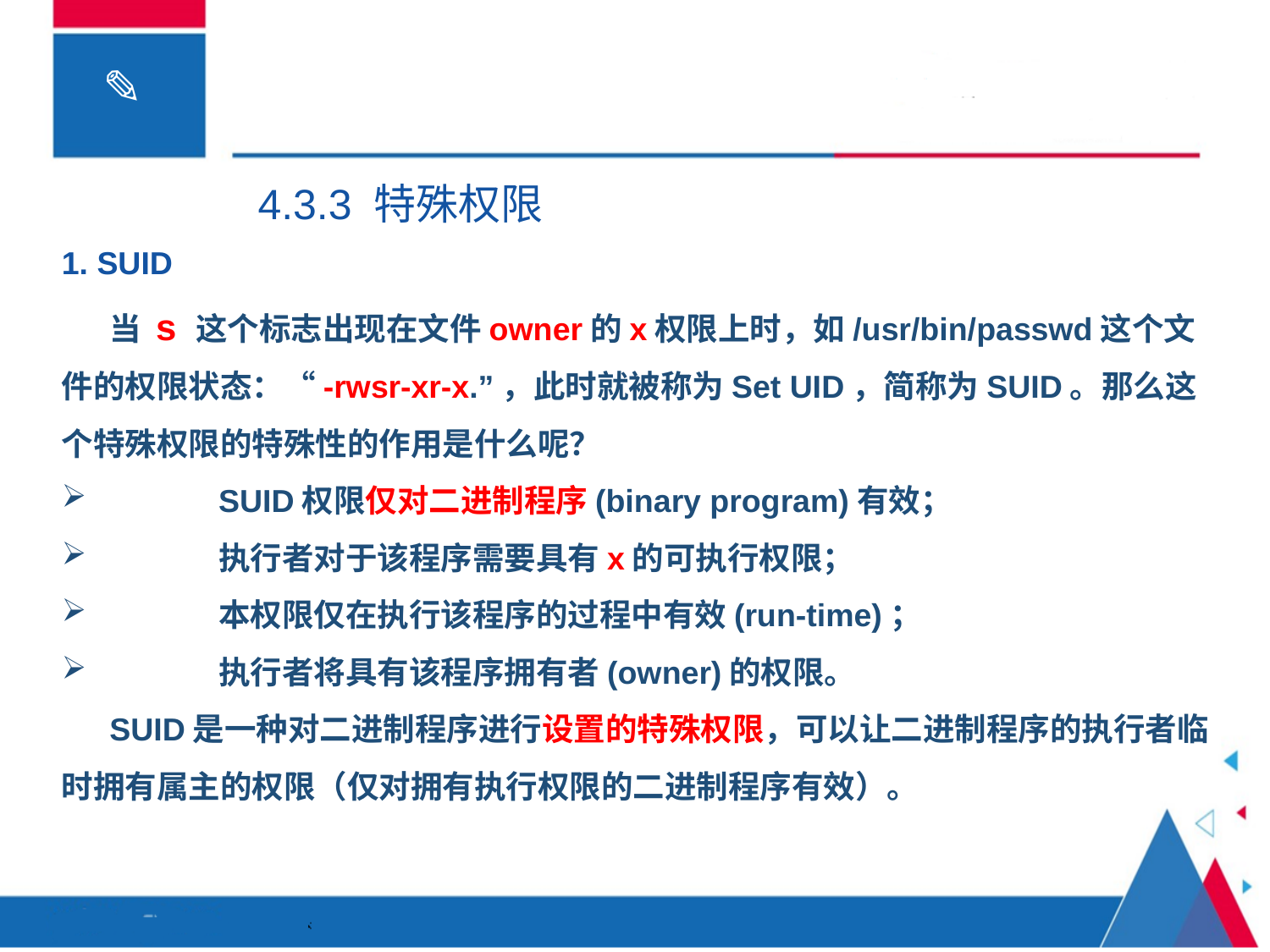

4.3.3 特殊权限
1. SUID
当 s 这个标志出现在文件owner的x权限上时，如/usr/bin/passwd这个文件的权限状态：“-rwsr-xr-x.”，此时就被称为Set UID，简称为SUID。那么这个特殊权限的特殊性的作用是什么呢？
	SUID权限仅对二进制程序(binary program)有效；
	执行者对于该程序需要具有x的可执行权限；
	本权限仅在执行该程序的过程中有效(run-time)；
	执行者将具有该程序拥有者(owner)的权限。
SUID是一种对二进制程序进行设置的特殊权限，可以让二进制程序的执行者临时拥有属主的权限（仅对拥有执行权限的二进制程序有效）。